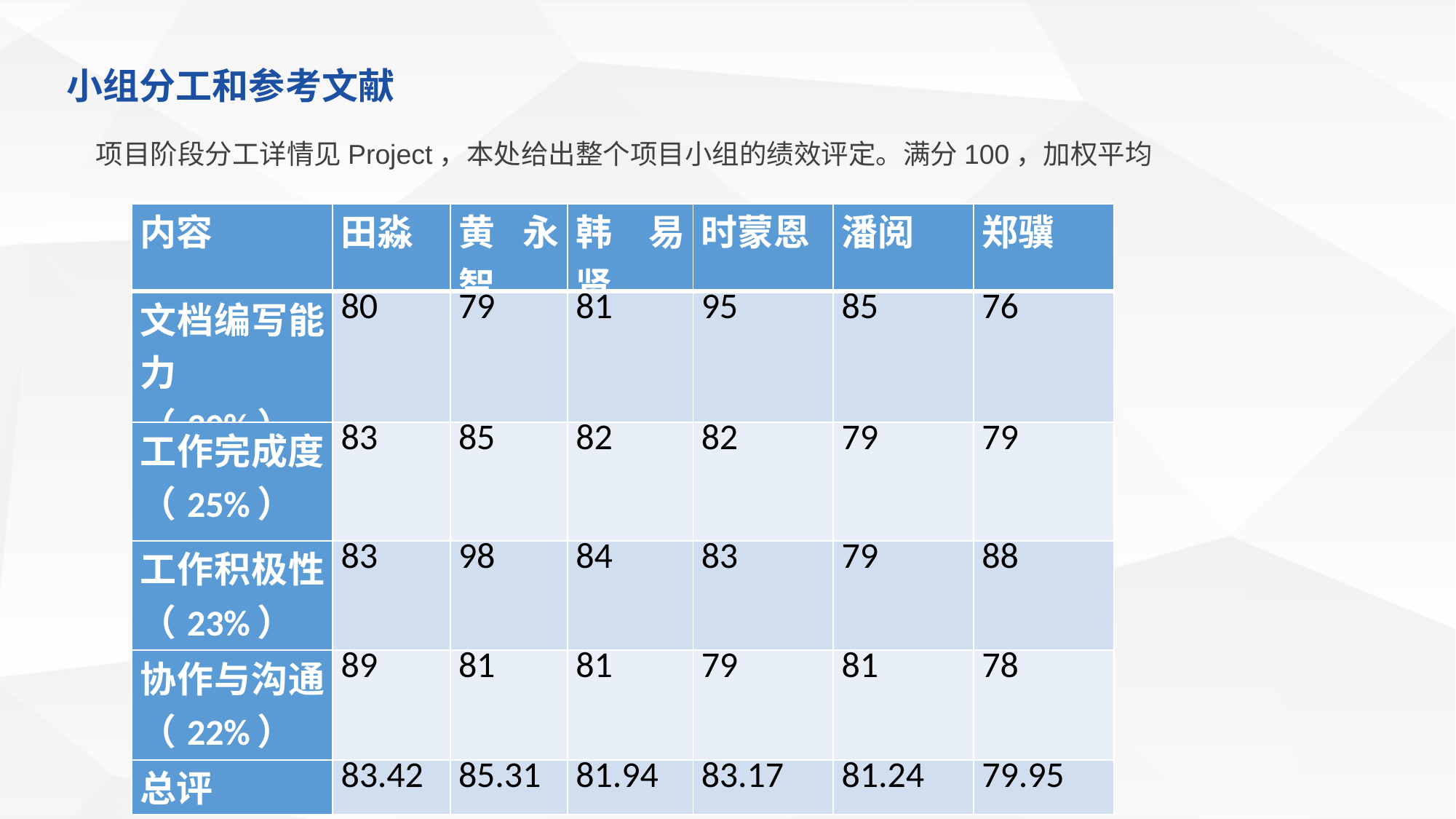

小组分工和参考文献
项目阶段分工详情见Project，本处给出整个项目小组的绩效评定。满分100，加权平均
| 内容 | 田淼 | 黄永智 | 韩易贤 | 时蒙恩 | 潘阅 | 郑骥 |
| --- | --- | --- | --- | --- | --- | --- |
| 文档编写能力（30%） | 80 | 79 | 81 | 95 | 85 | 76 |
| 工作完成度（25%） | 83 | 85 | 82 | 82 | 79 | 79 |
| 工作积极性（23%） | 83 | 98 | 84 | 83 | 79 | 88 |
| 协作与沟通（22%） | 89 | 81 | 81 | 79 | 81 | 78 |
| 总评 | 83.42 | 85.31 | 81.94 | 83.17 | 81.24 | 79.95 |